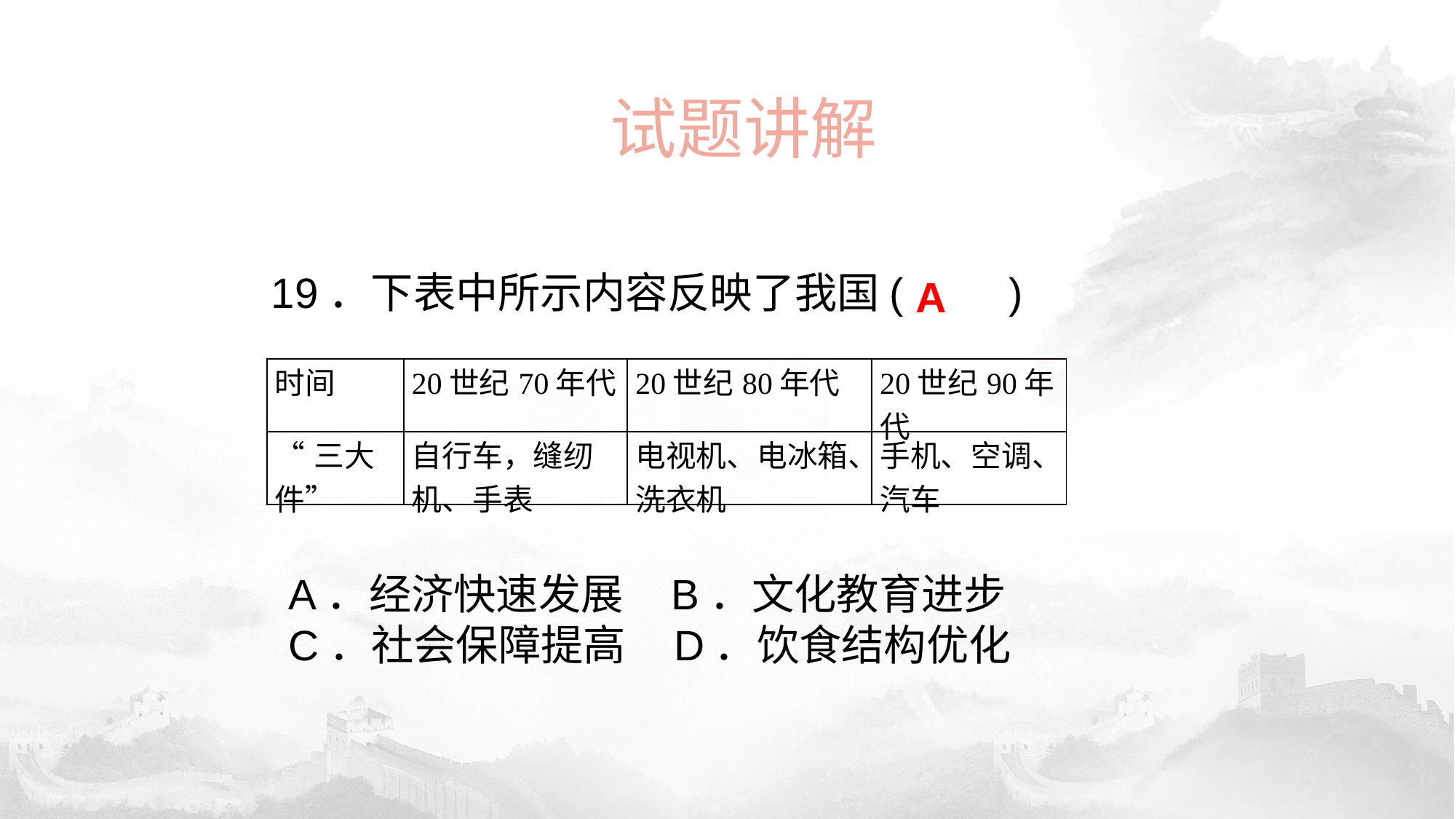

试题讲解
19．下表中所示内容反映了我国(　　)
A
| 时间 | 20世纪70年代 | 20世纪80年代 | 20世纪90年代 |
| --- | --- | --- | --- |
| “三大件” | 自行车，缝纫机、手表 | 电视机、电冰箱、洗衣机 | 手机、空调、汽车 |
 A．经济快速发展    B．文化教育进步
 C．社会保障提高    D．饮食结构优化